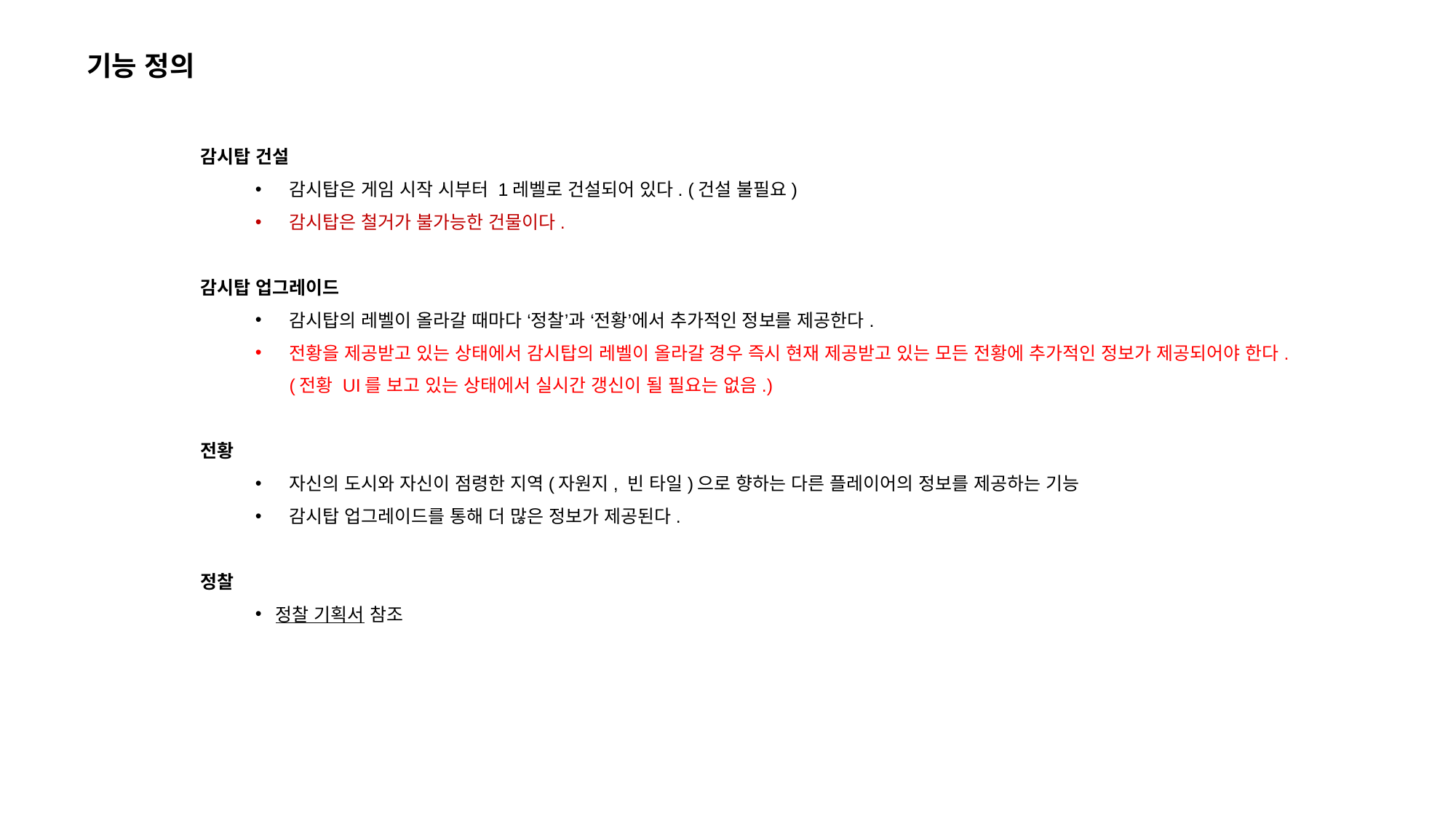

기능 정의
감시탑 건설
감시탑은 게임 시작 시부터 1레벨로 건설되어 있다. (건설 불필요)
감시탑은 철거가 불가능한 건물이다.

감시탑 업그레이드
감시탑의 레벨이 올라갈 때마다 ‘정찰’과 ‘전황’에서 추가적인 정보를 제공한다.
전황을 제공받고 있는 상태에서 감시탑의 레벨이 올라갈 경우 즉시 현재 제공받고 있는 모든 전황에 추가적인 정보가 제공되어야 한다.
(전황 UI를 보고 있는 상태에서 실시간 갱신이 될 필요는 없음.)

전황
자신의 도시와 자신이 점령한 지역(자원지, 빈 타일)으로 향하는 다른 플레이어의 정보를 제공하는 기능
감시탑 업그레이드를 통해 더 많은 정보가 제공된다.

정찰
정찰 기획서 참조